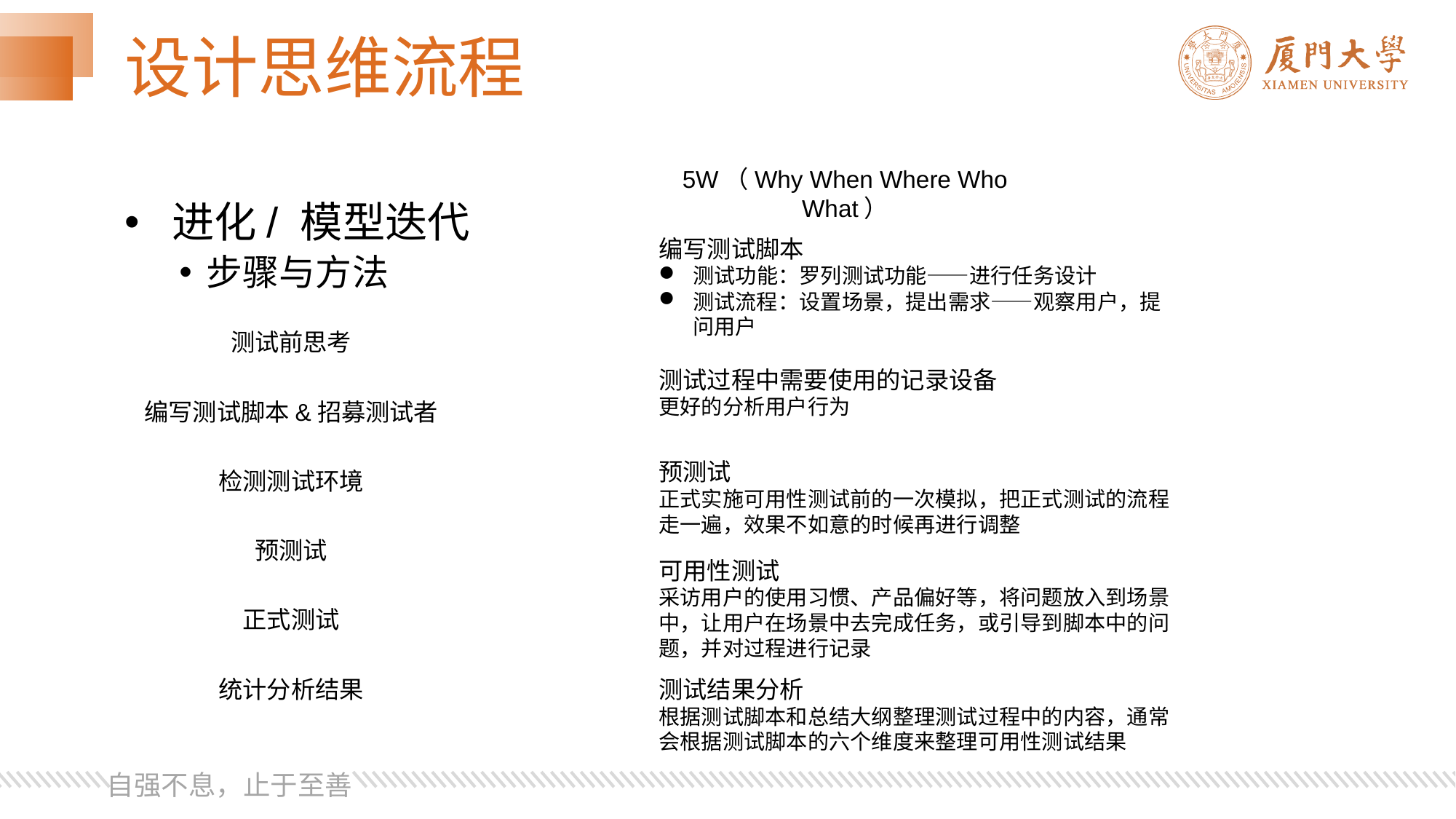

# 设计思维流程
5W（Why When Where Who What）
 进化/ 模型迭代
步骤与方法

编写测试脚本
测试功能：罗列测试功能——进行任务设计
测试流程：设置场景，提出需求——观察用户，提问用户
测试前思考
测试过程中需要使用的记录设备
更好的分析用户行为
编写测试脚本&招募测试者
预测试
正式实施可用性测试前的一次模拟，把正式测试的流程走一遍，效果不如意的时候再进行调整
检测测试环境
预测试
可用性测试
采访用户的使用习惯、产品偏好等，将问题放入到场景中，让用户在场景中去完成任务，或引导到脚本中的问题，并对过程进行记录
正式测试
统计分析结果
测试结果分析
根据测试脚本和总结大纲整理测试过程中的内容，通常会根据测试脚本的六个维度来整理可用性测试结果